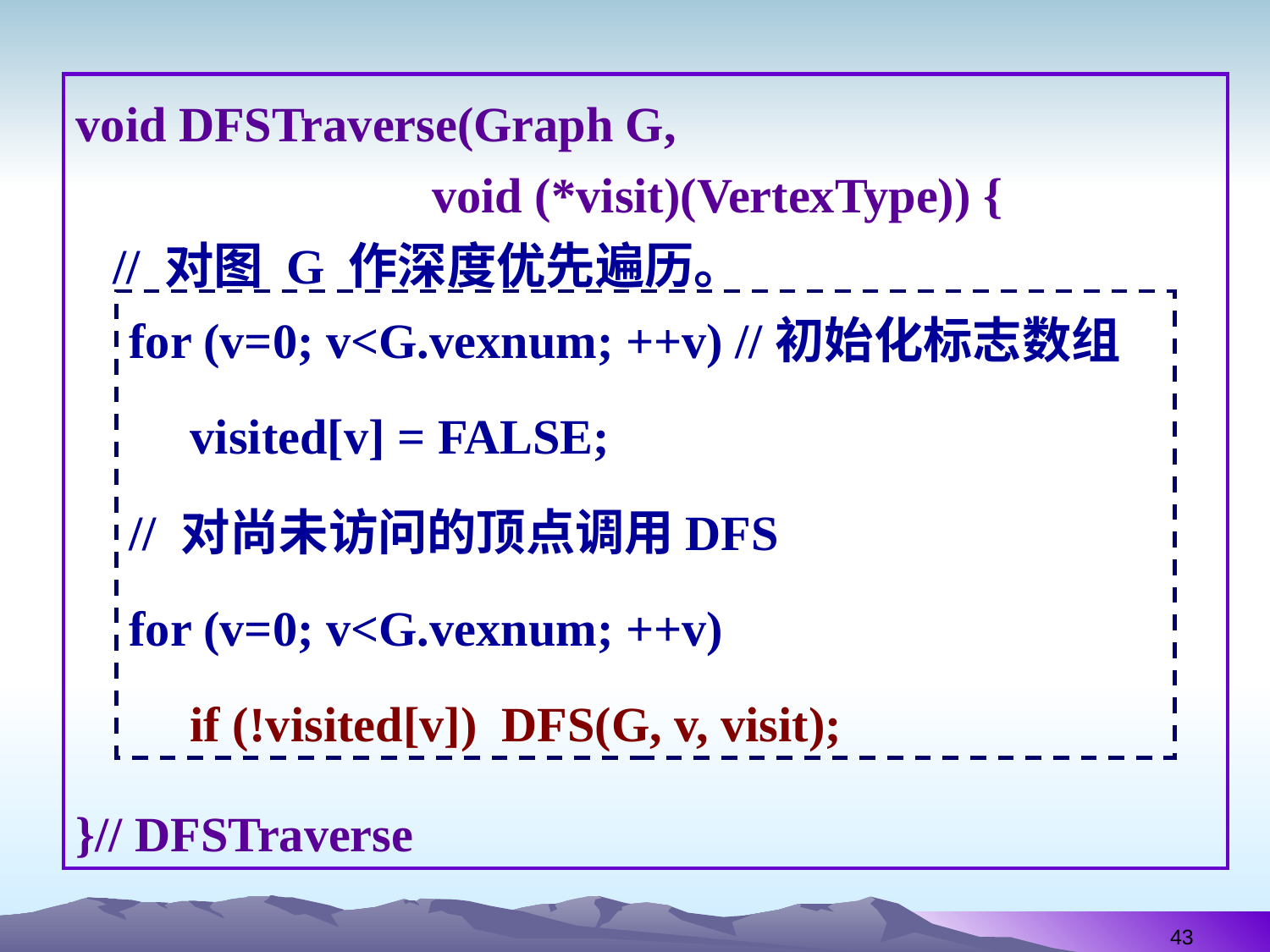

void DFSTraverse(Graph G,
                             void (*visit)(VertexType)) {
   // 对图 G 作深度优先遍历。

}// DFSTraverse
for (v=0; v<G.vexnum; ++v) //初始化标志数组
     visited[v] = FALSE;
// 对尚未访问的顶点调用DFS
for (v=0; v<G.vexnum; ++v)
     if (!visited[v])  DFS(G, v, visit);
43